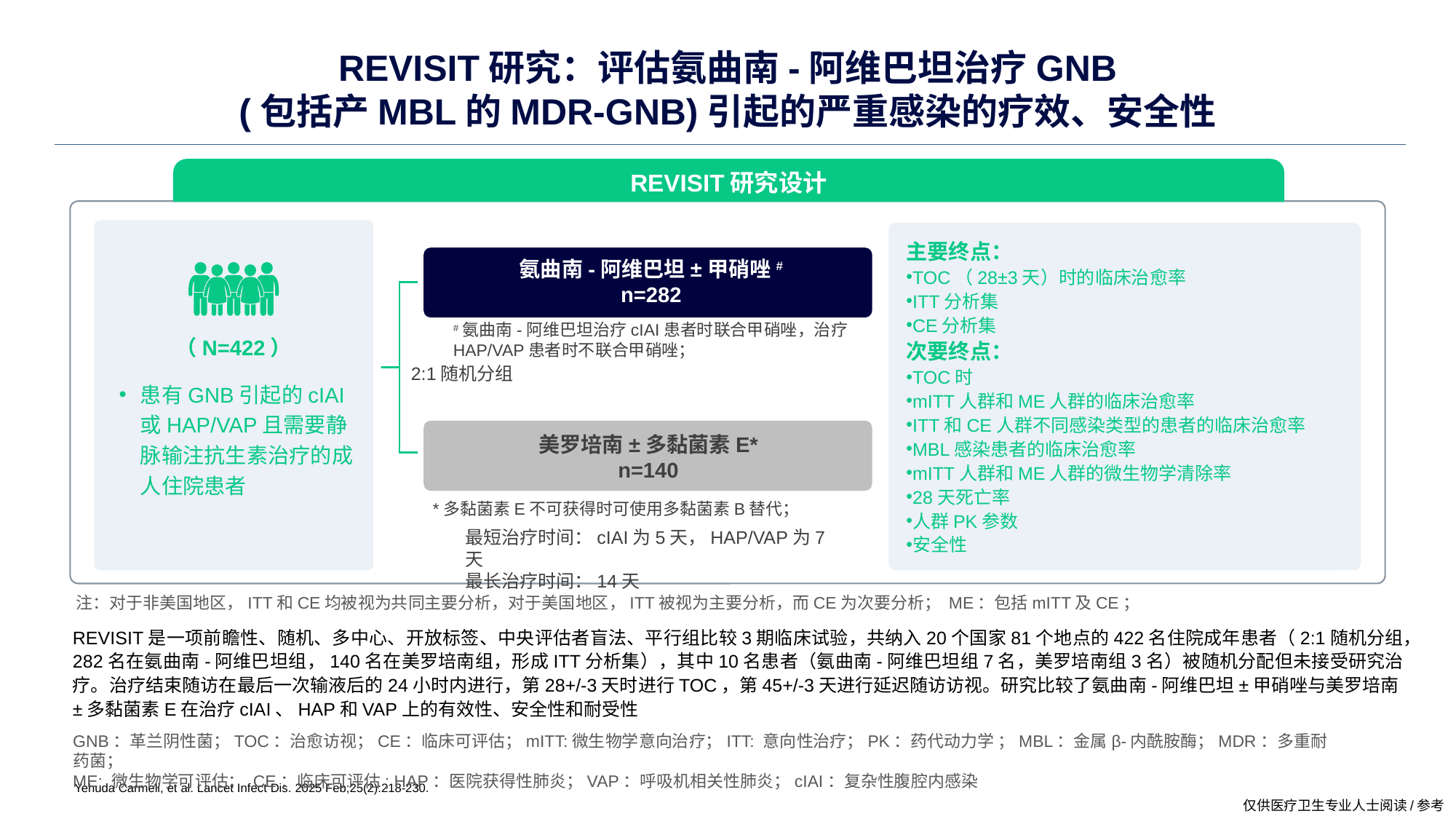

# REVISIT研究：评估氨曲南-阿维巴坦️治疗GNB (包括产MBL的MDR-GNB)引起的严重感染的疗效、安全性
REVISIT研究设计

主要终点：
TOC（28±3天）时的临床治愈率
ITT分析集
CE分析集
次要终点：
TOC时
mITT人群和ME人群的临床治愈率
ITT和CE人群不同感染类型的患者的临床治愈率
MBL感染患者的临床治愈率
mITT人群和ME人群的微生物学清除率
28天死亡率
人群PK参数
安全性

氨曲南-阿维巴坦±甲硝唑#
n=282

#氨曲南-阿维巴坦治疗cIAI患者时联合甲硝唑，治疗HAP/VAP患者时不联合甲硝唑；
（N=422）
2:1随机分组
患有GNB引起的cIAI或HAP/VAP且需要静脉输注抗生素治疗的成人住院患者

美罗培南±多黏菌素E*
n=140
*多黏菌素E不可获得时可使用多黏菌素B替代；
最短治疗时间：cIAI为5天，HAP/VAP为7天
最长治疗时间：14天
注：对于非美国地区，ITT和CE均被视为共同主要分析，对于美国地区，ITT被视为主要分析，而CE为次要分析； ME：包括mITT及CE；
REVISIT是一项前瞻性、随机、多中心、开放标签、中央评估者盲法、平行组比较3期临床试验，共纳入20个国家81个地点的422名住院成年患者（2:1随机分组，282名在氨曲南-阿维巴坦组，140名在美罗培南组，形成ITT分析集），其中10名患者（氨曲南-阿维巴坦组7名，美罗培南组3名）被随机分配但未接受研究治疗。治疗结束随访在最后一次输液后的24小时内进行，第28+/-3天时进行TOC，第45+/-3天进行延迟随访访视。研究比较了氨曲南-阿维巴坦±甲硝唑与美罗培南±多黏菌素E在治疗cIAI、HAP和VAP上的有效性、安全性和耐受性
GNB：革兰阴性菌；TOC：治愈访视；CE：临床可评估；mITT:微生物学意向治疗；ITT: 意向性治疗；PK：药代动力学 ；MBL：金属β-内酰胺酶；MDR：多重耐药菌；
ME: 微生物学可评估； CE：临床可评估; HAP：医院获得性肺炎；VAP：呼吸机相关性肺炎；cIAI：复杂性腹腔内感染
Yehuda Carmeli, et al. Lancet Infect Dis. 2025 Feb;25(2):218-230.
仅供医疗卫生专业人士阅读/参考